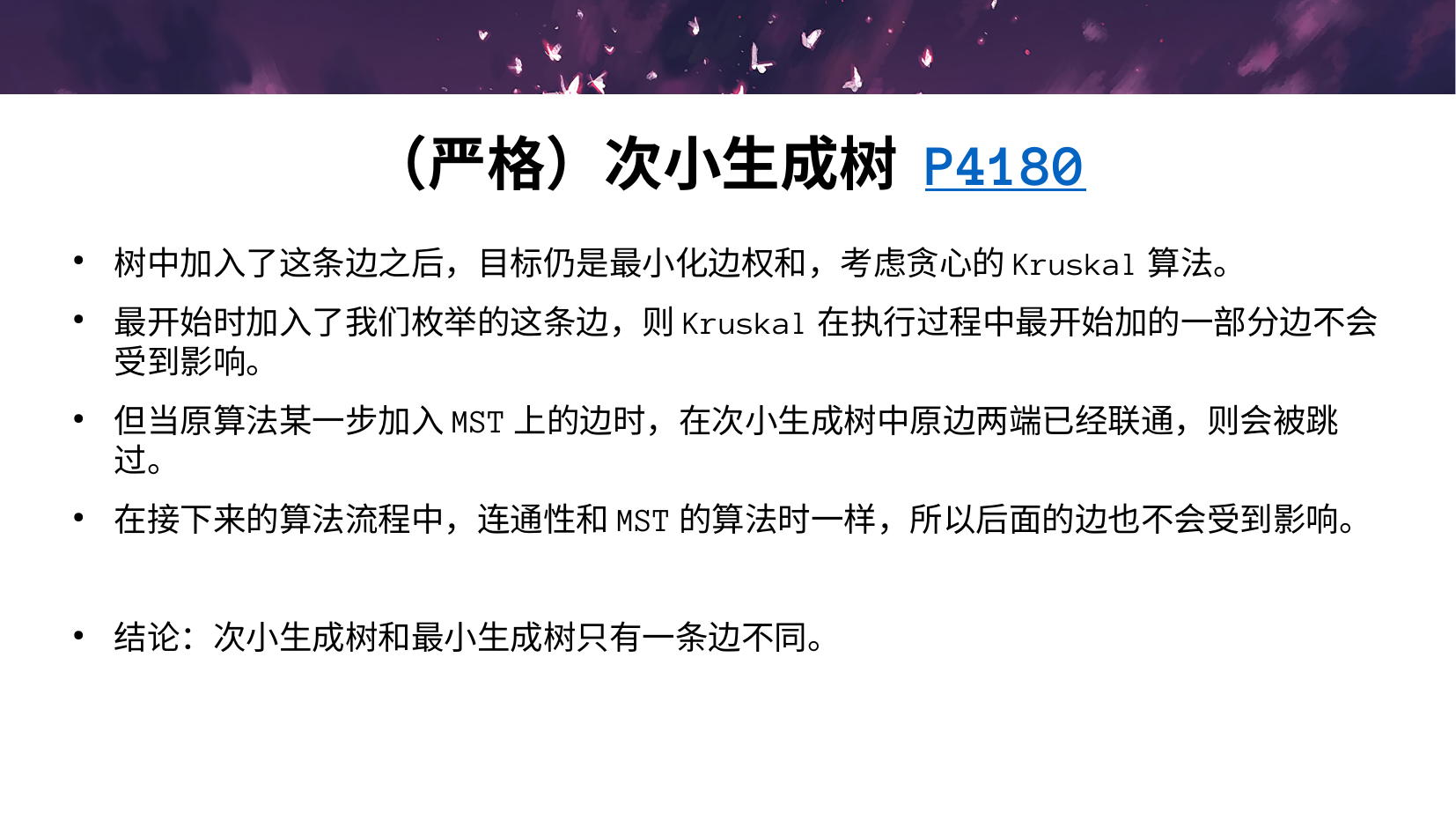

# （严格）次小生成树 P4180
树中加入了这条边之后，目标仍是最小化边权和，考虑贪心的Kruskal算法。
最开始时加入了我们枚举的这条边，则Kruskal在执行过程中最开始加的一部分边不会受到影响。
但当原算法某一步加入MST上的边时，在次小生成树中原边两端已经联通，则会被跳过。
在接下来的算法流程中，连通性和MST的算法时一样，所以后面的边也不会受到影响。

结论：次小生成树和最小生成树只有一条边不同。